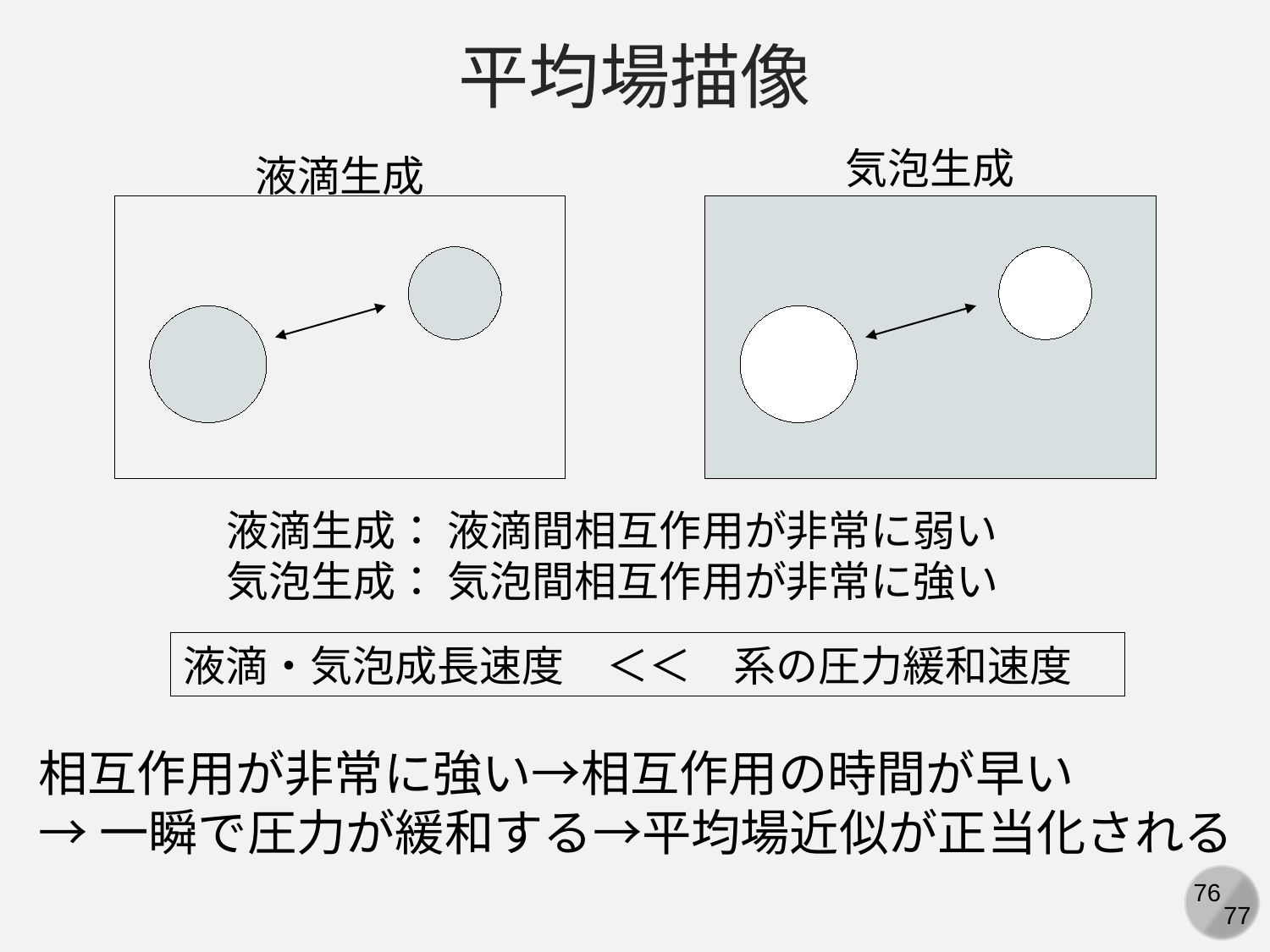

平均場描像
気泡生成
液滴生成

液滴生成： 液滴間相互作用が非常に弱い
気泡生成： 気泡間相互作用が非常に強い
液滴・気泡成長速度　＜＜　系の圧力緩和速度
相互作用が非常に強い→相互作用の時間が早い
→一瞬で圧力が緩和する→平均場近似が正当化される